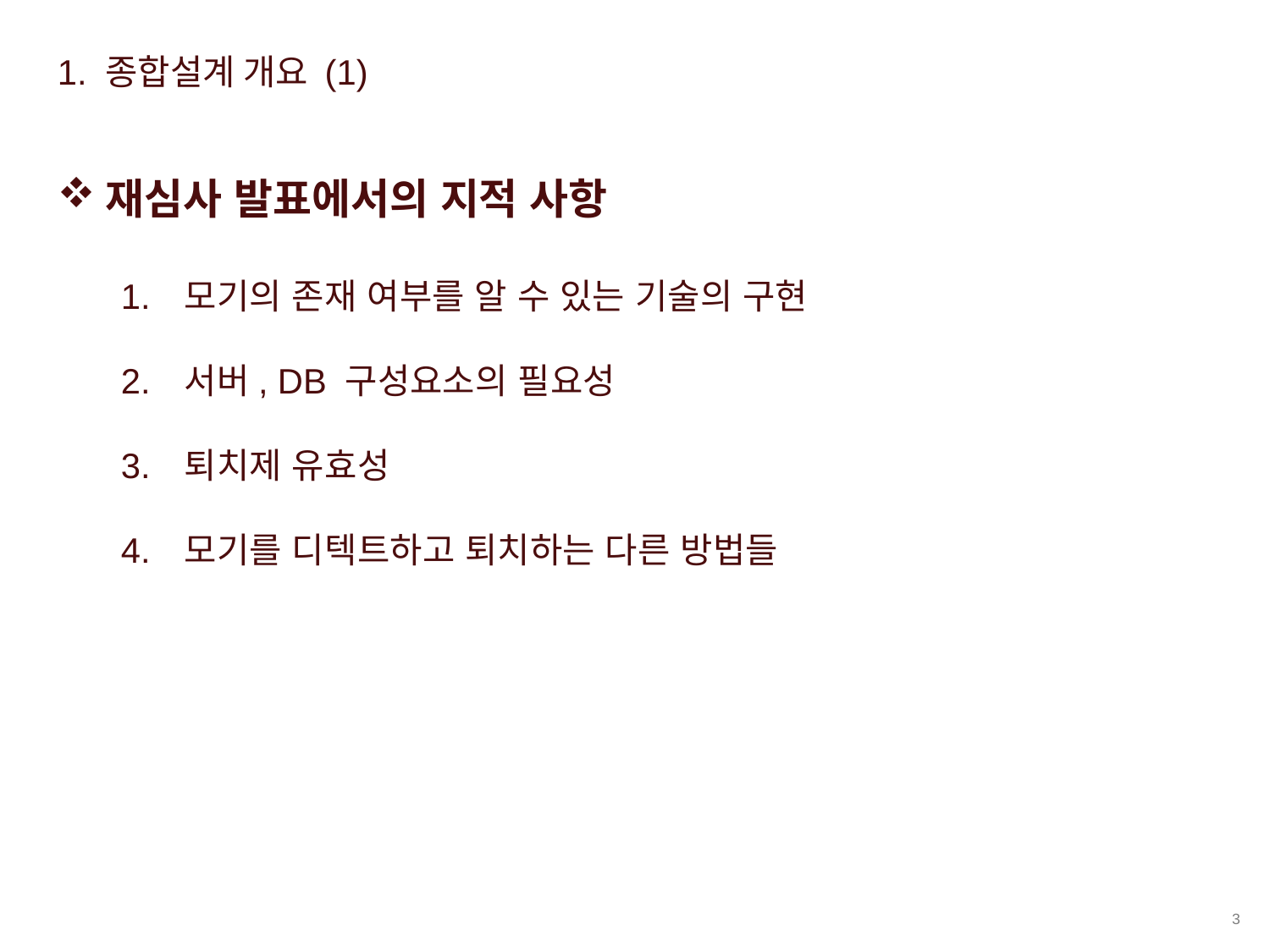

1. 종합설계 개요 (1)
재심사 발표에서의 지적 사항

모기의 존재 여부를 알 수 있는 기술의 구현

서버, DB 구성요소의 필요성

퇴치제 유효성

모기를 디텍트하고 퇴치하는 다른 방법들